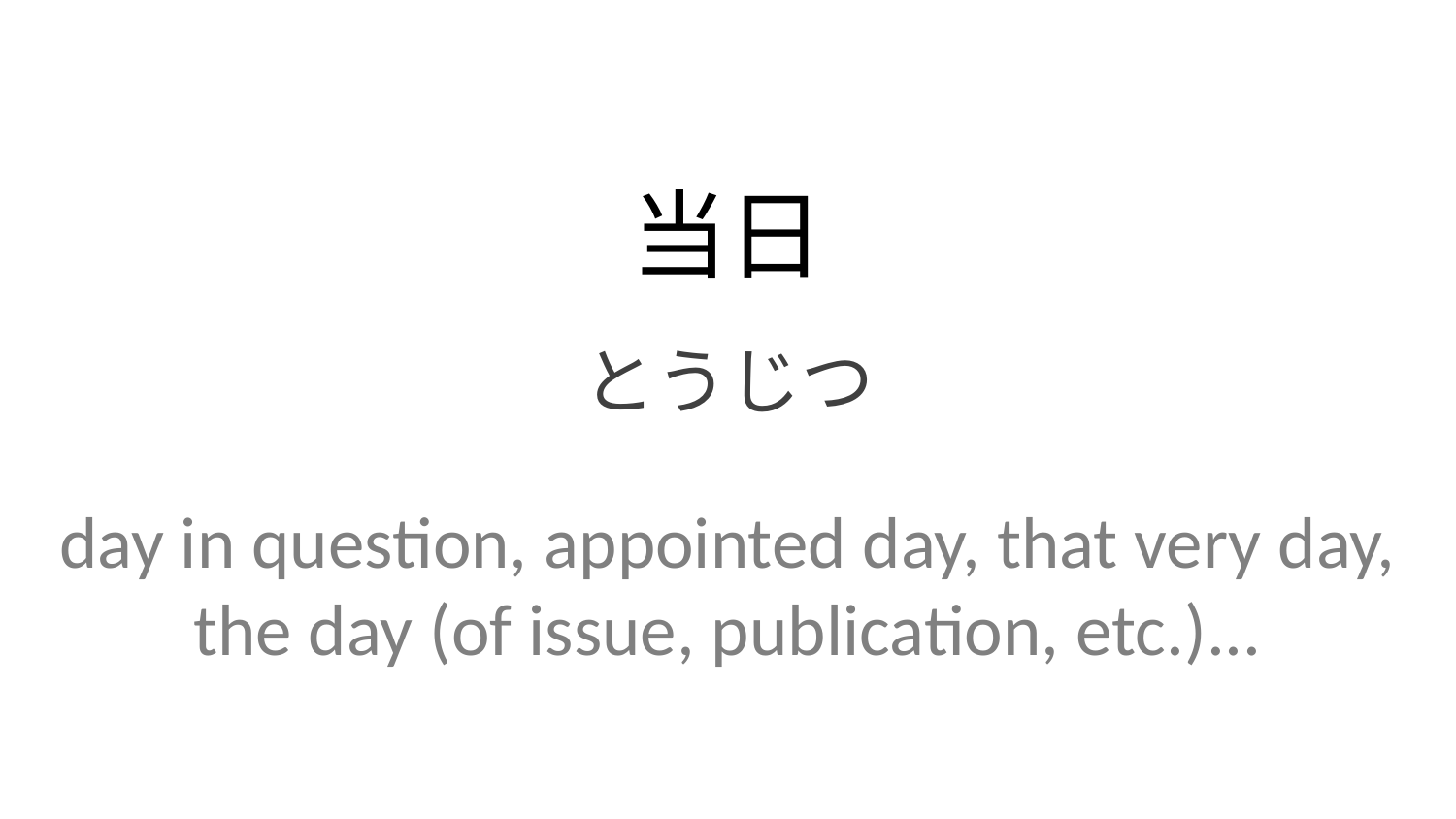

当日

とうじつ
day in question, appointed day, that very day, the day (of issue, publication, etc.)...